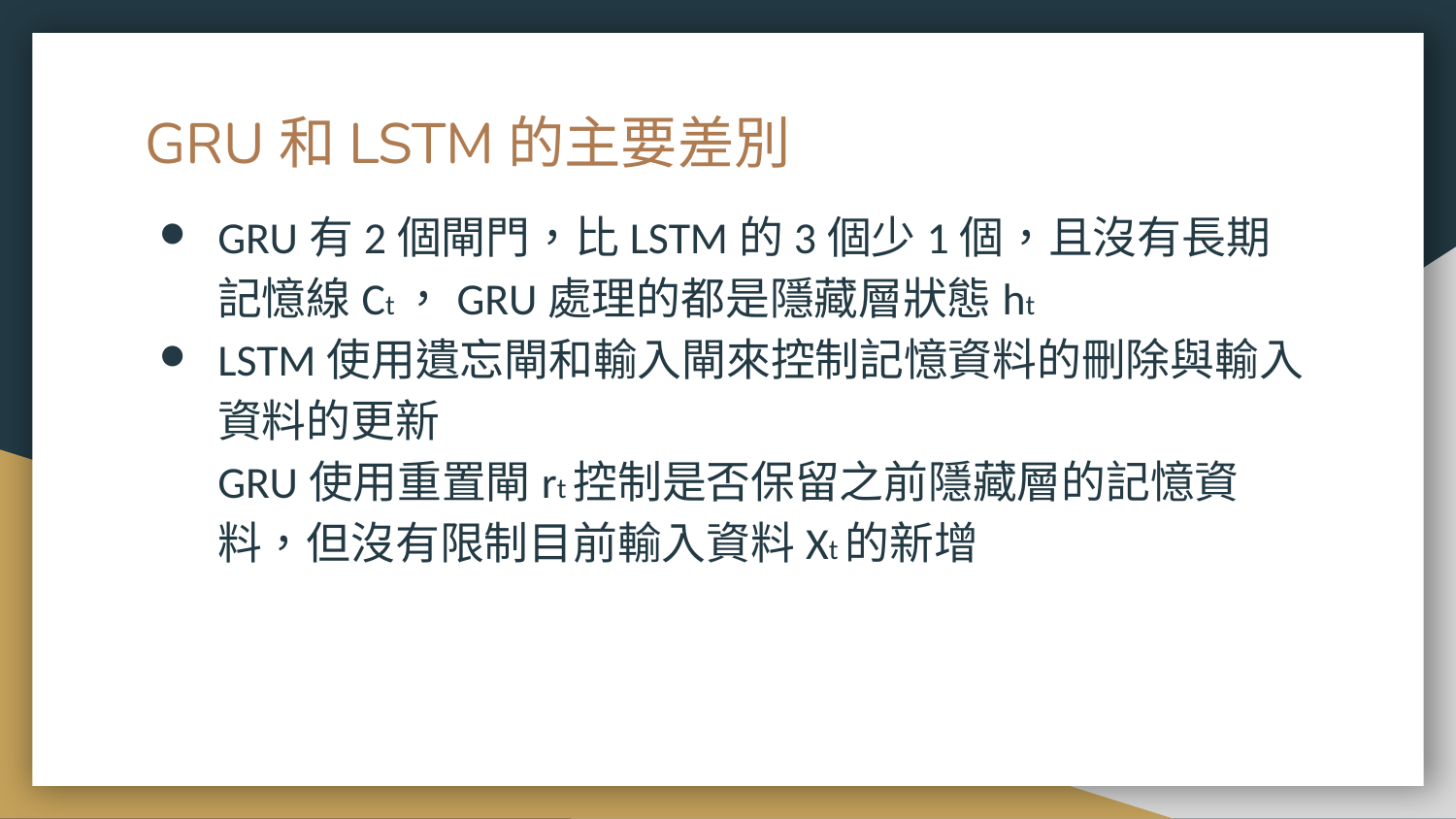

# GRU和LSTM的主要差別
GRU有2個閘門，比LSTM的3個少1個，且沒有長期記憶線Ct，GRU處理的都是隱藏層狀態ht
LSTM使用遺忘閘和輸入閘來控制記憶資料的刪除與輸入資料的更新
GRU使用重置閘rt控制是否保留之前隱藏層的記憶資料，但沒有限制目前輸入資料Xt的新增